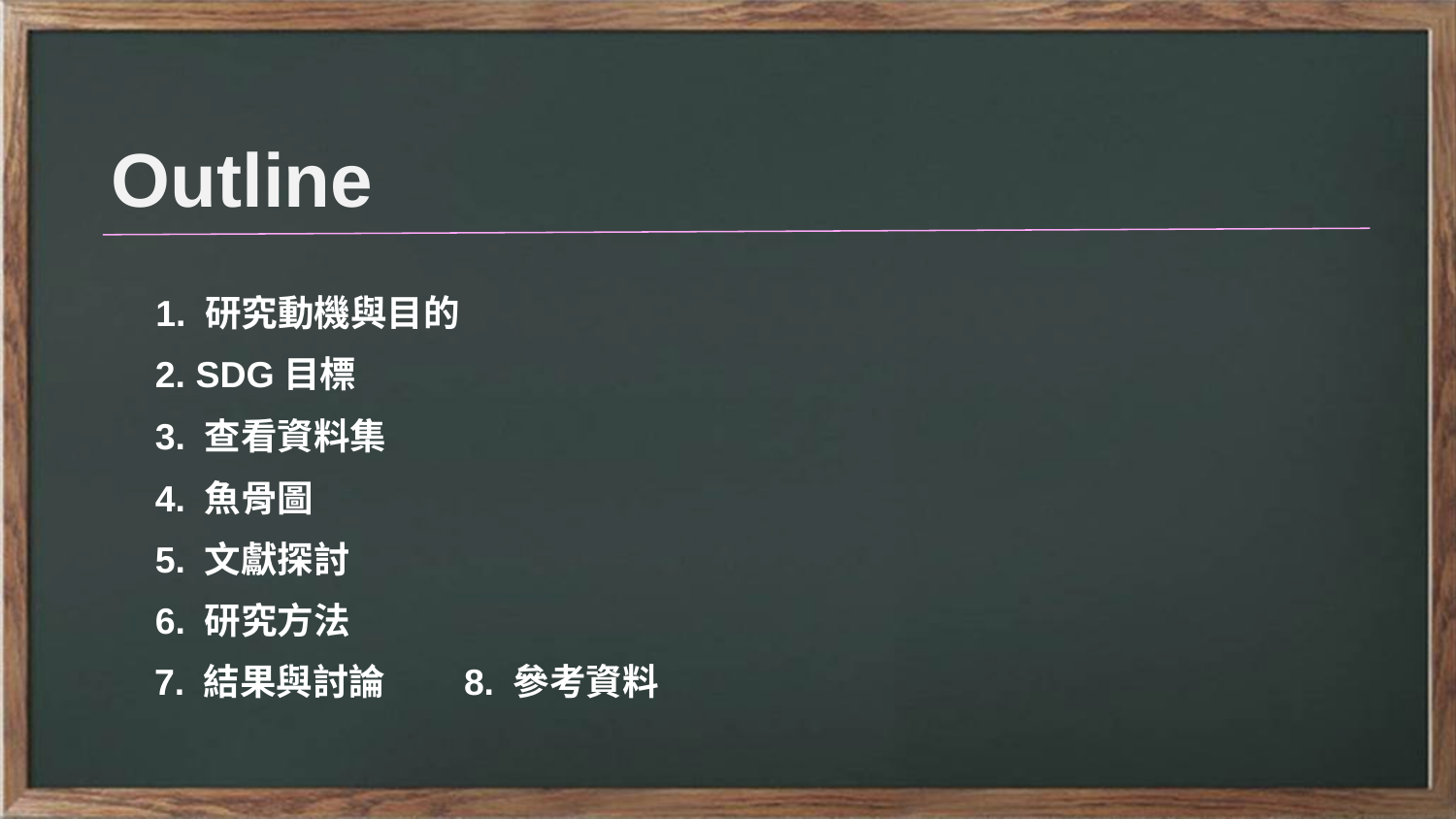

Outline
1. 研究動機與目的
2. SDG目標
3. 查看資料集
4. 魚骨圖
5. 文獻探討
6. 研究方法
8. 參考資料
7. 結果與討論